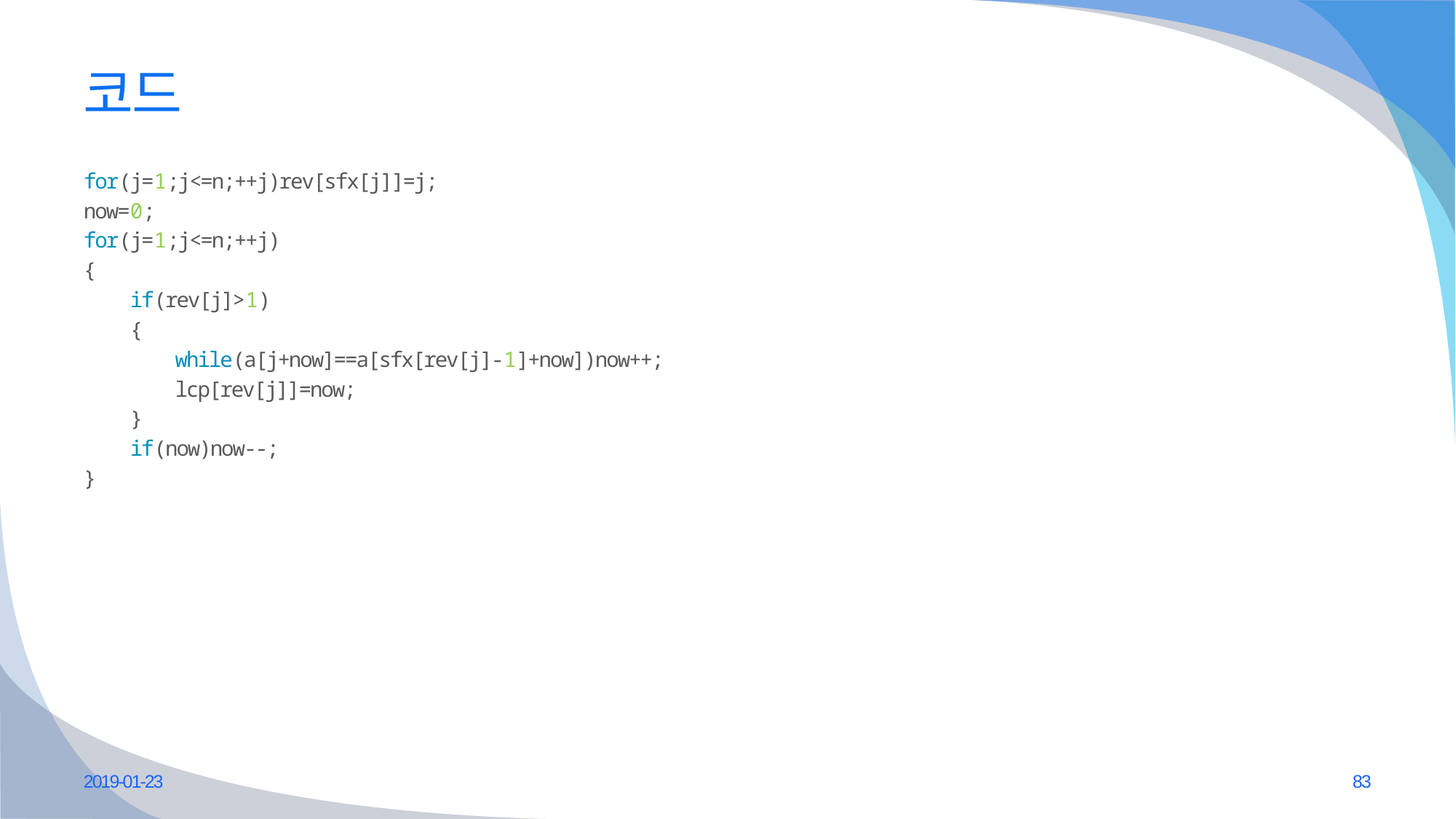

# 코드
for(j=1;j<=n;++j)rev[sfx[j]]=j;
now=0;
for(j=1;j<=n;++j)
{
    if(rev[j]>1)
    {
        while(a[j+now]==a[sfx[rev[j]-1]+now])now++;
        lcp[rev[j]]=now;
    }
    if(now)now--;
}
2019-01-23
83